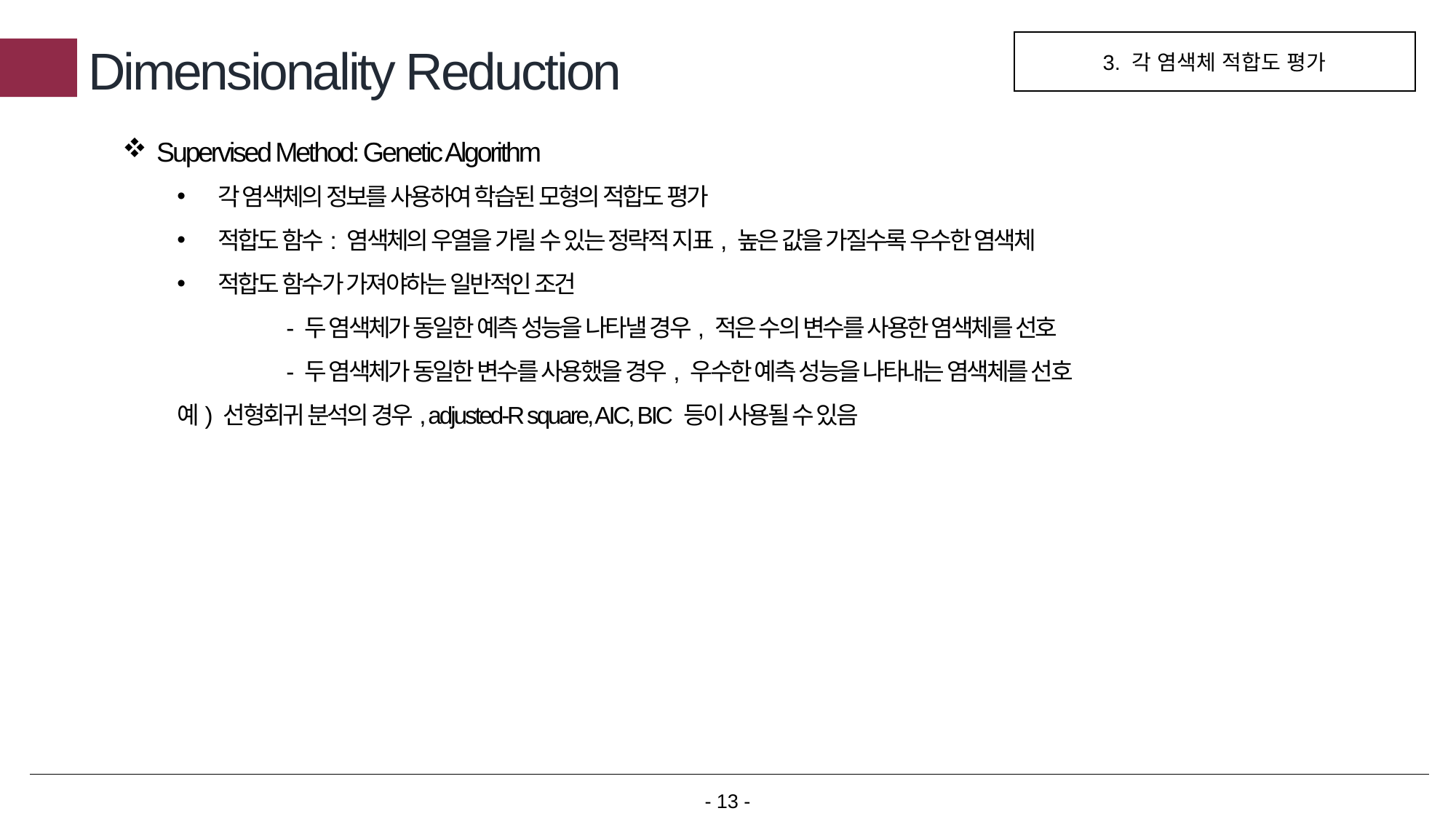

3. 각 염색체 적합도 평가
# Dimensionality Reduction
Supervised Method: Genetic Algorithm
각 염색체의 정보를 사용하여 학습된 모형의 적합도 평가
적합도 함수: 염색체의 우열을 가릴 수 있는 정략적 지표, 높은 값을 가질수록 우수한 염색체
적합도 함수가 가져야하는 일반적인 조건
	- 두 염색체가 동일한 예측 성능을 나타낼 경우, 적은 수의 변수를 사용한 염색체를 선호
	- 두 염색체가 동일한 변수를 사용했을 경우, 우수한 예측 성능을 나타내는 염색체를 선호
예) 선형회귀 분석의 경우, adjusted-R square, AIC, BIC 등이 사용될 수 있음